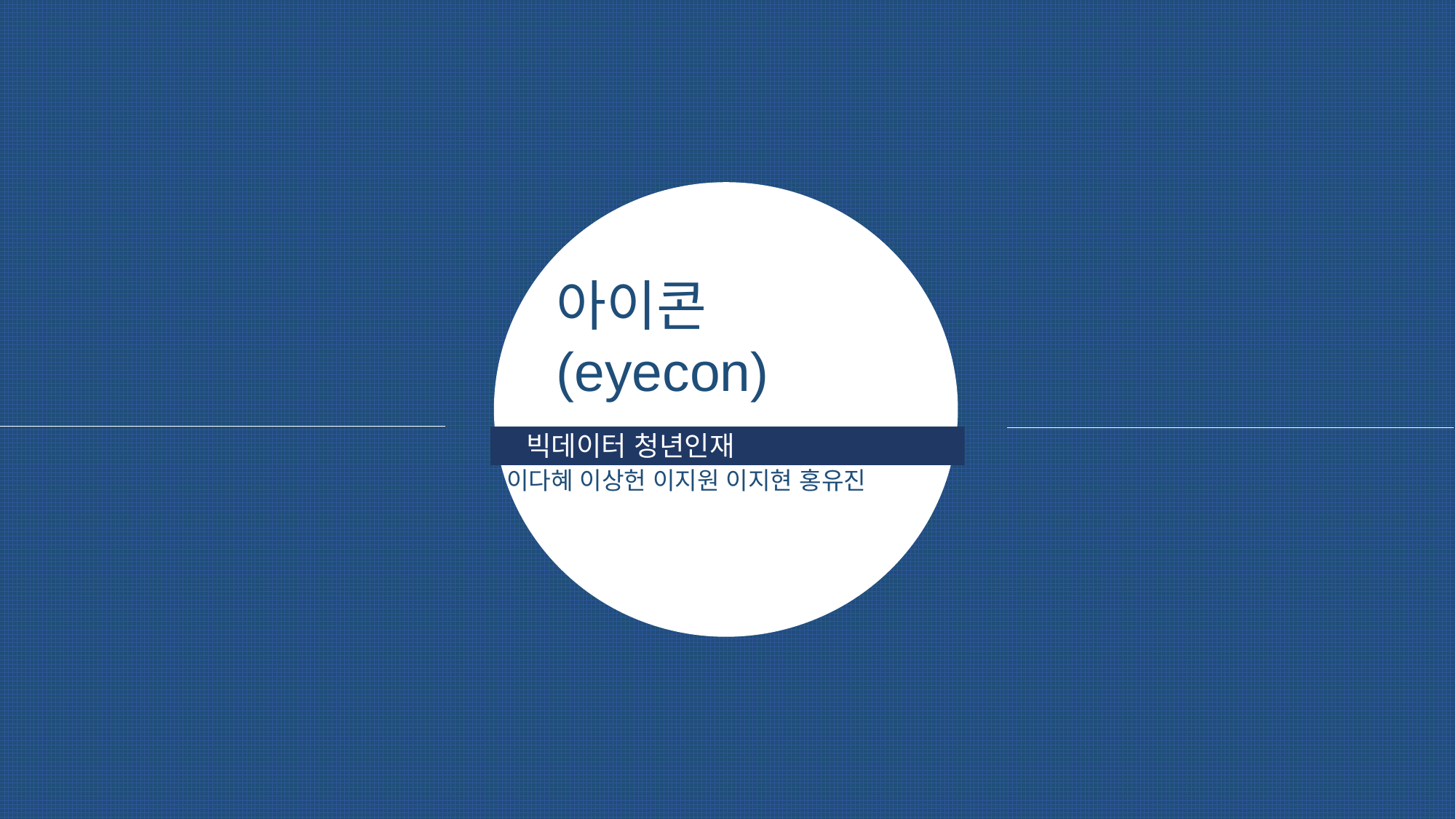

아이콘(eyecon)
빅데이터 청년인재

이다혜 이상헌 이지원 이지현 홍유진